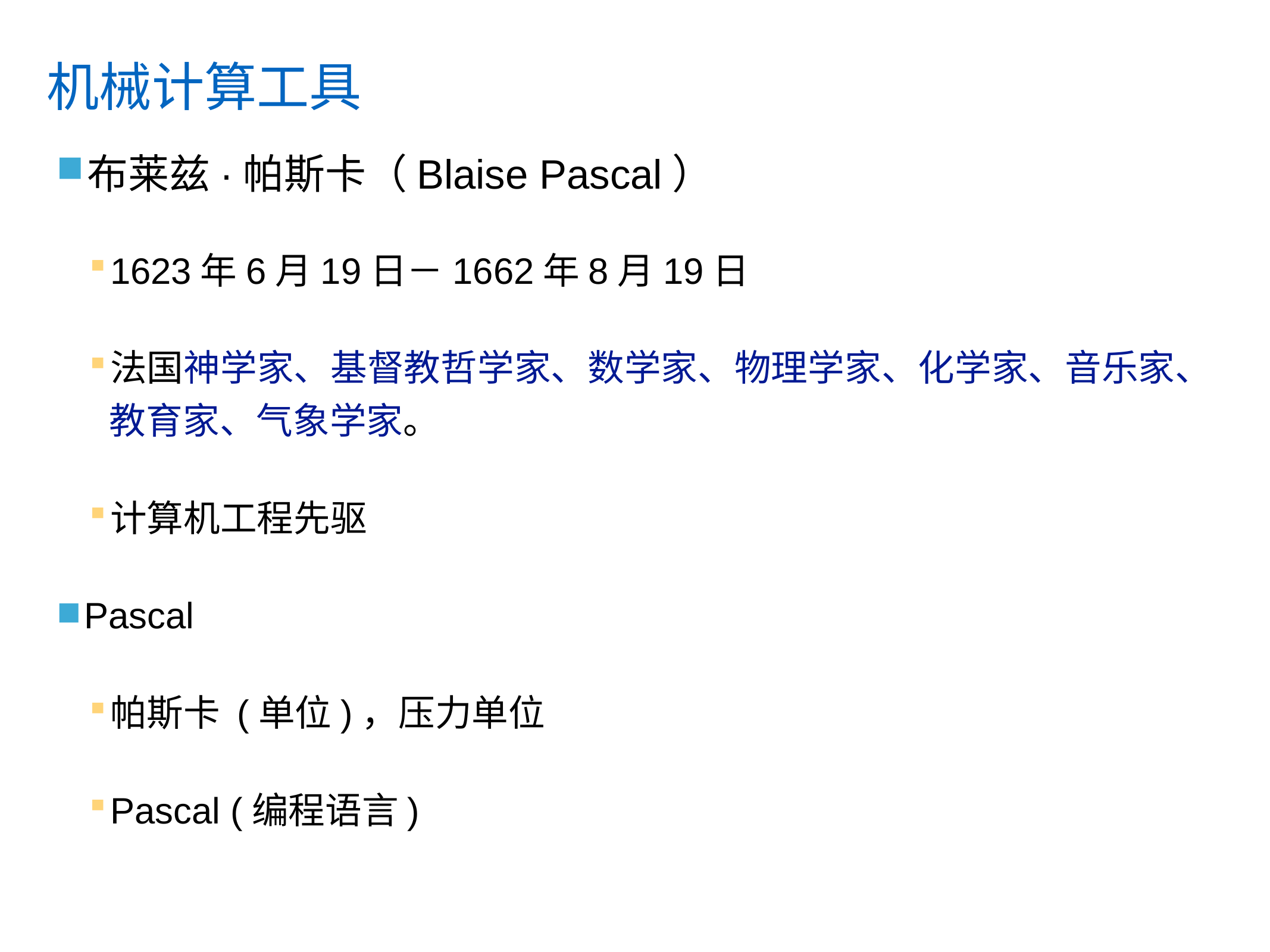

# 机械计算工具
布莱兹·帕斯卡（Blaise Pascal）
1623年6月19日－1662年8月19日
法国神学家、基督教哲学家、数学家、物理学家、化学家、音乐家、教育家、气象学家。
计算机工程先驱
Pascal
帕斯卡 (单位)，压力单位
Pascal (编程语言)
6